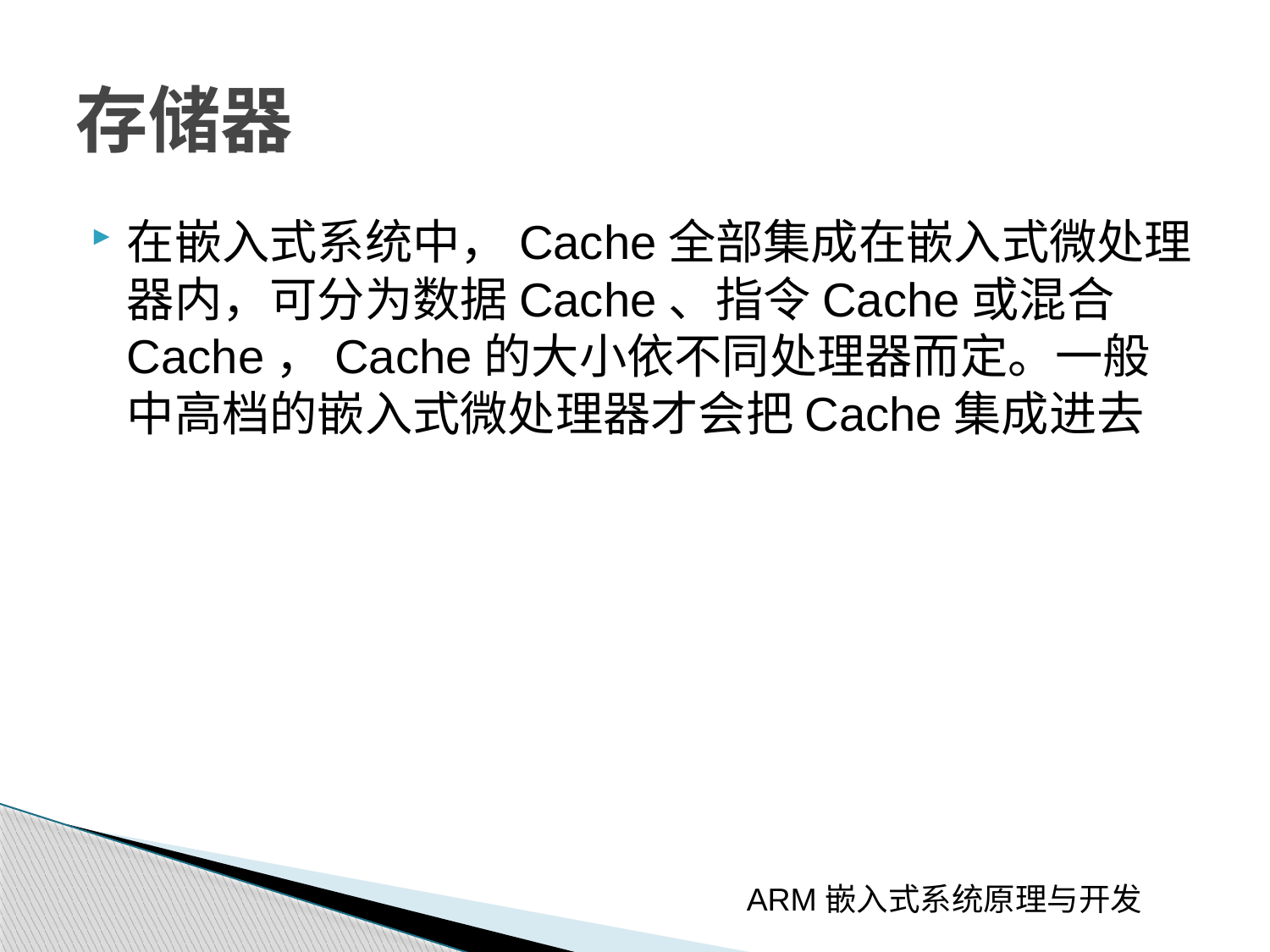

# 存储器
在嵌入式系统中，Cache全部集成在嵌入式微处理器内，可分为数据Cache、指令Cache或混合Cache，Cache的大小依不同处理器而定。一般中高档的嵌入式微处理器才会把Cache集成进去
ARM嵌入式系统原理与开发